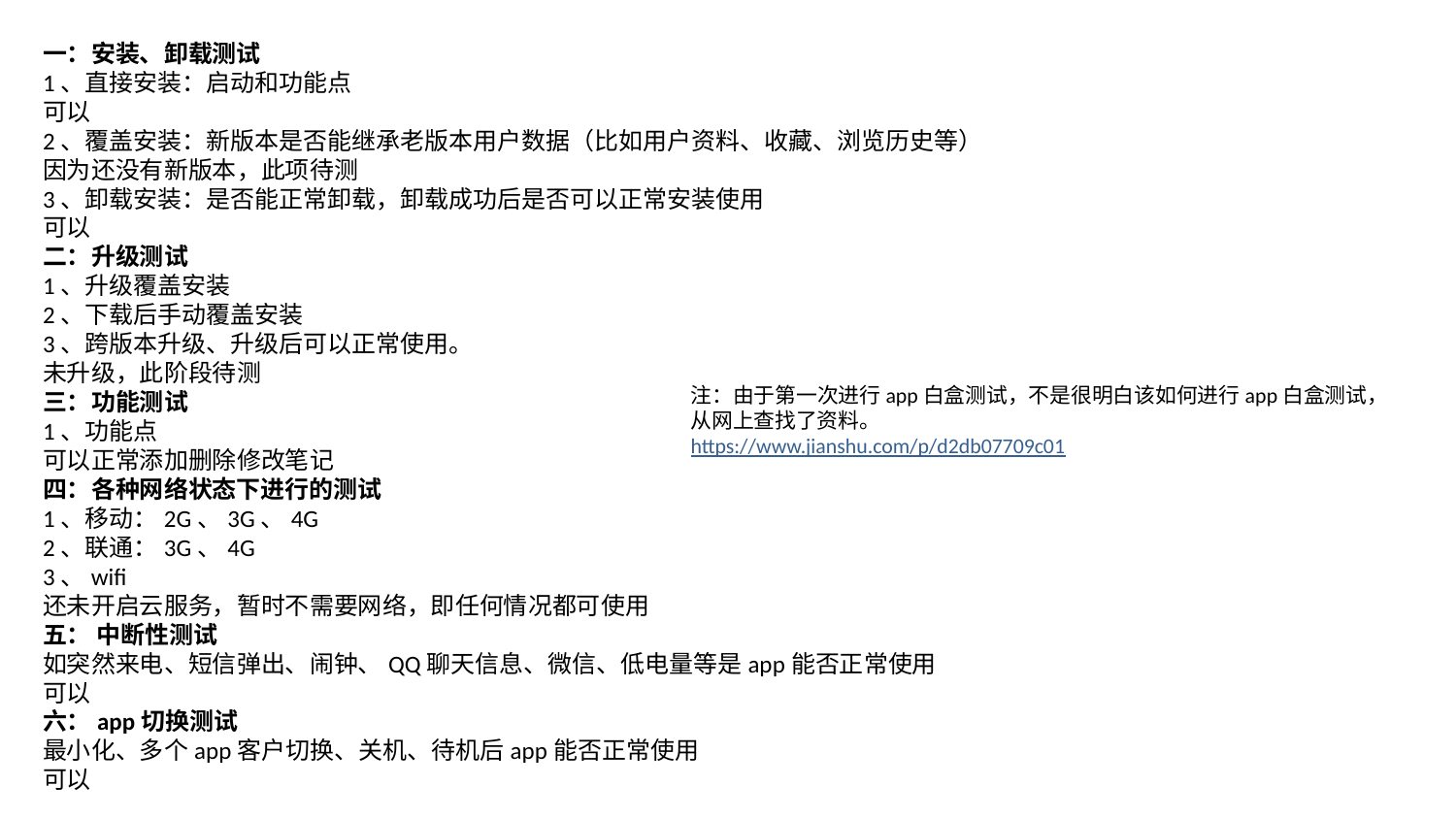

一：安装、卸载测试
1、直接安装：启动和功能点
可以
2、覆盖安装：新版本是否能继承老版本用户数据（比如用户资料、收藏、浏览历史等）
因为还没有新版本，此项待测
3、卸载安装：是否能正常卸载，卸载成功后是否可以正常安装使用
可以
二：升级测试
1、升级覆盖安装
2、下载后手动覆盖安装
3、跨版本升级、升级后可以正常使用。
未升级，此阶段待测
三：功能测试
1、功能点
可以正常添加删除修改笔记
四：各种网络状态下进行的测试
1、移动：2G、3G、4G
2、联通：3G、4G
3、wifi
还未开启云服务，暂时不需要网络，即任何情况都可使用
五： 中断性测试
如突然来电、短信弹出、闹钟、QQ聊天信息、微信、低电量等是app能否正常使用
可以
六：app切换测试
最小化、多个app客户切换、关机、待机后app能否正常使用
可以
注：由于第一次进行app白盒测试，不是很明白该如何进行app白盒测试，从网上查找了资料。
https://www.jianshu.com/p/d2db07709c01